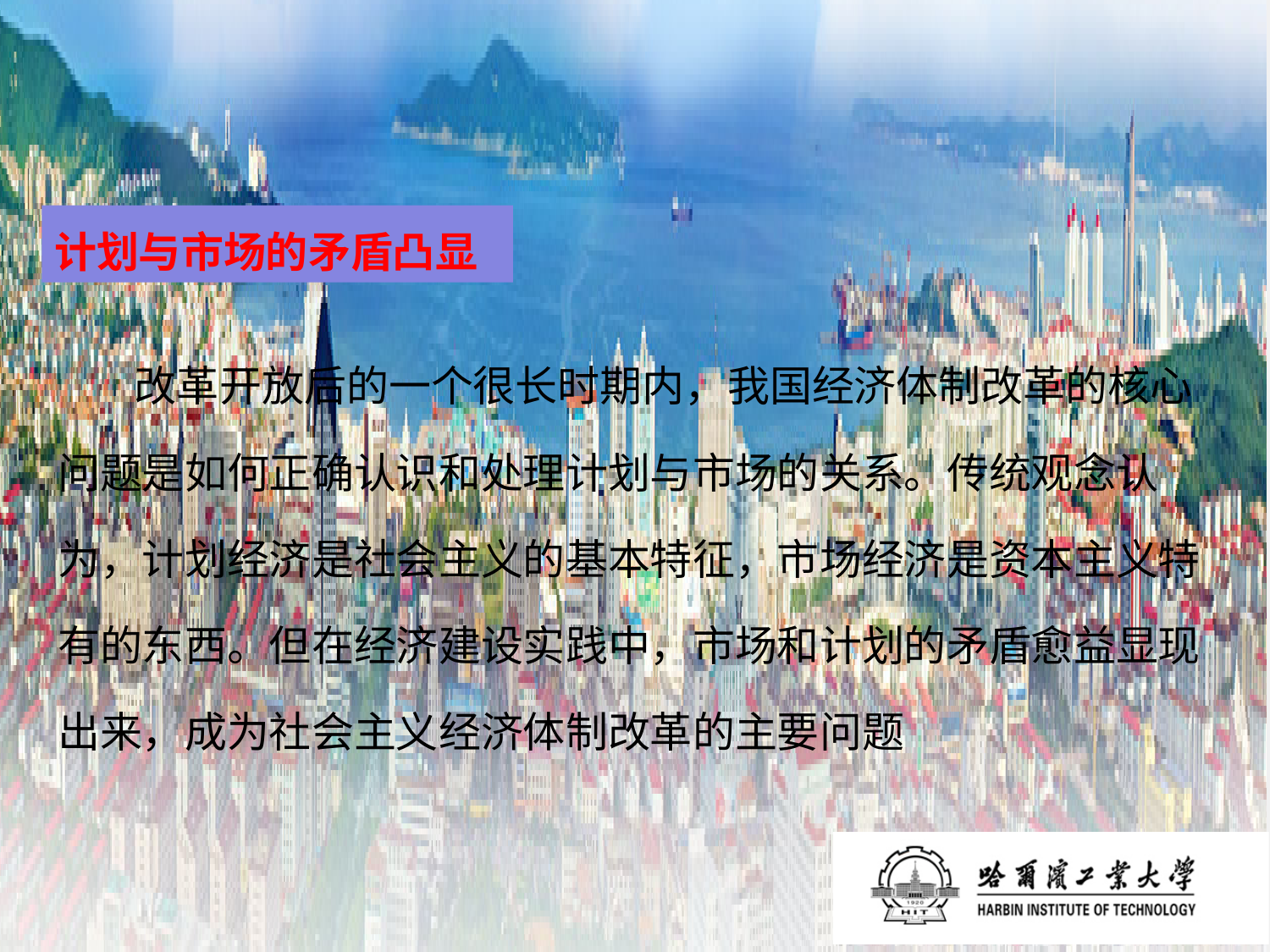

# 计划与市场的矛盾凸显
       改革开放后的一个很长时期内，我国经济体制改革的核心问题是如何正确认识和处理计划与市场的关系。传统观念认为，计划经济是社会主义的基本特征，市场经济是资本主义特有的东西。但在经济建设实践中，市场和计划的矛盾愈益显现出来，成为社会主义经济体制改革的主要问题